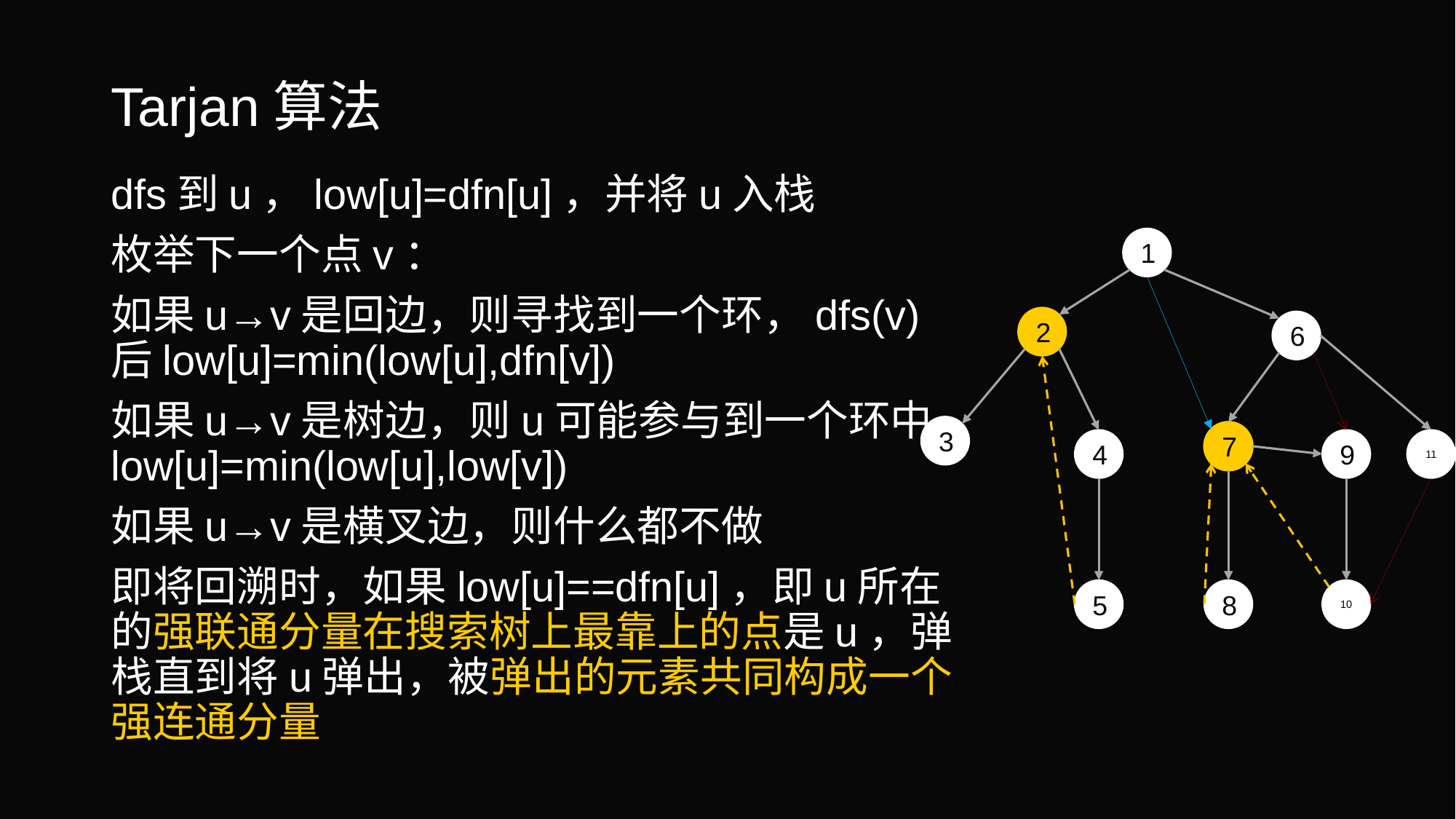

# Tarjan算法
dfs到u，low[u]=dfn[u]，并将u入栈
枚举下一个点v：
如果u→v是回边，则寻找到一个环，dfs(v)后low[u]=min(low[u],dfn[v])
如果u→v是树边，则u可能参与到一个环中，low[u]=min(low[u],low[v])
如果u→v是横叉边，则什么都不做
即将回溯时，如果low[u]==dfn[u]，即u所在的强联通分量在搜索树上最靠上的点是u，弹栈直到将u弹出，被弹出的元素共同构成一个强连通分量
1
2
6
3
7
11
4
9
10
8
5